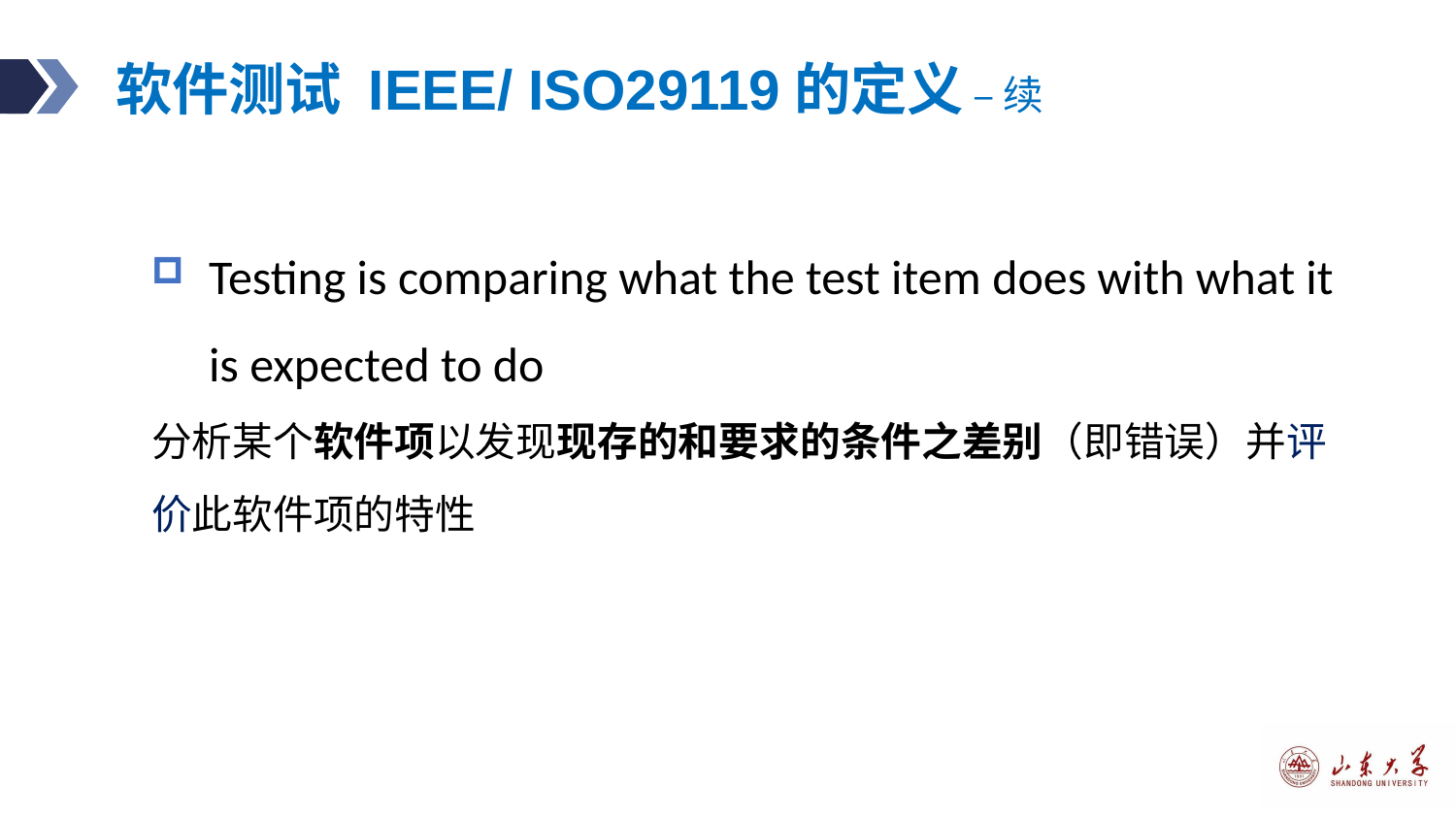

# 软件测试 IEEE/ ISO29119的定义 – 续
Testing is comparing what the test item does with what it is expected to do
分析某个软件项以发现现存的和要求的条件之差别（即错误）并评价此软件项的特性